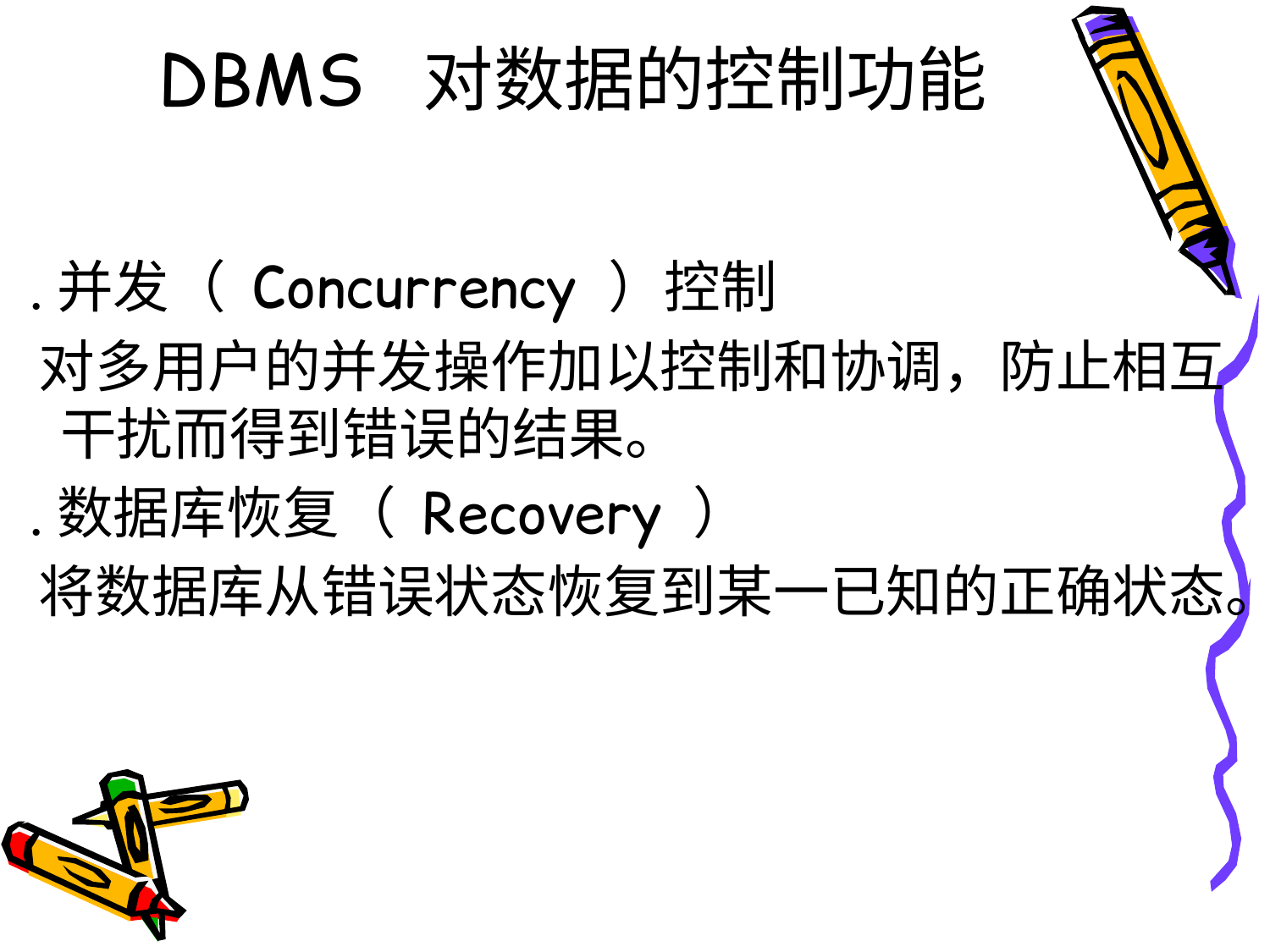

# DBMS  对数据的控制功能

 .并发（ Concurrency ）控制
 对多用户的并发操作加以控制和协调，防止相互干扰而得到错误的结果。
 .数据库恢复（ Recovery ）
 将数据库从错误状态恢复到某一已知的正确状态。